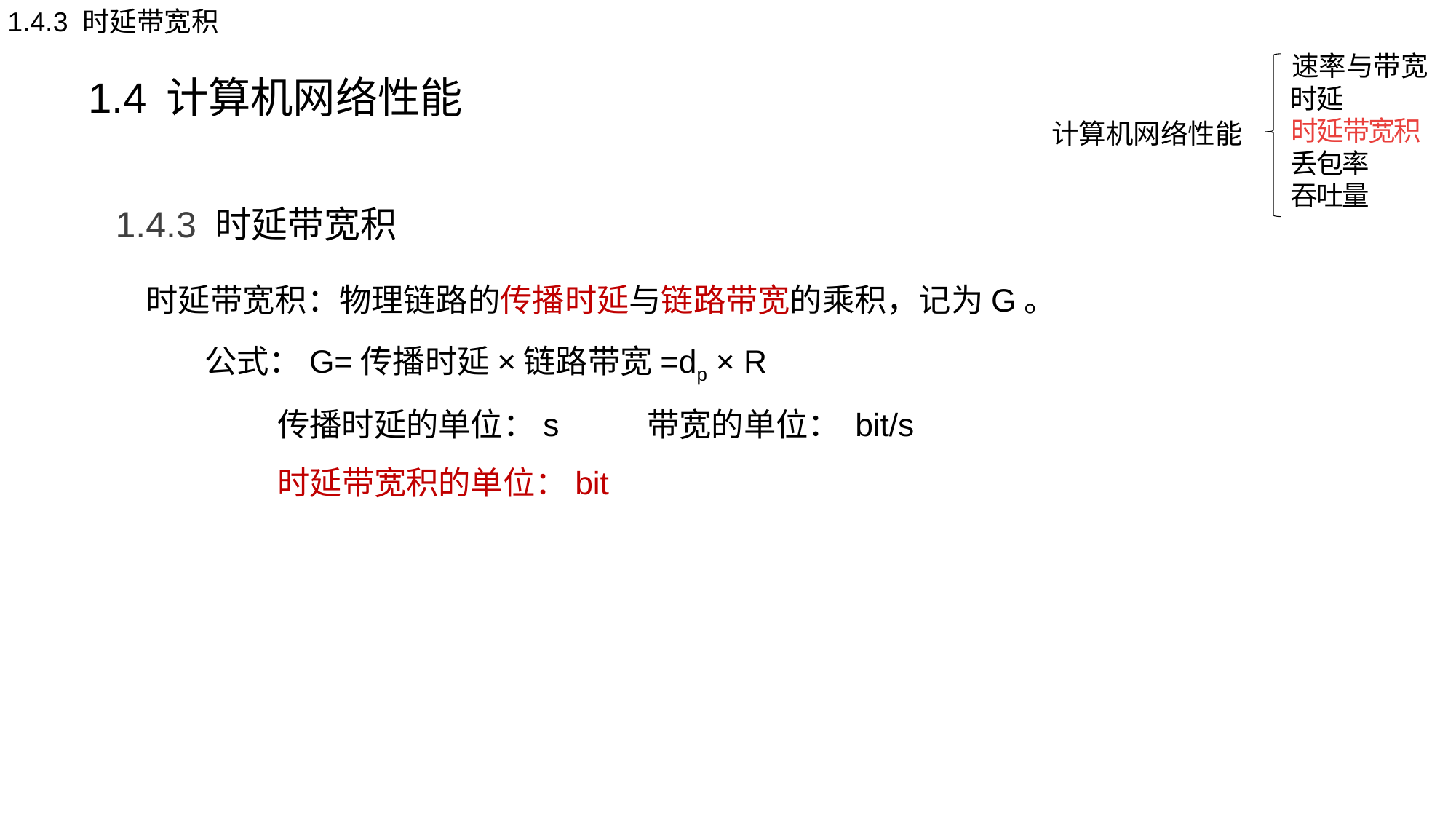

1.4.3 时延带宽积

1.4 计算机网络性能

速率与带宽

时延
计算机网络性能
时延带宽积
丢包率
吞吐量
1.4.3 时延带宽积

时延带宽积：物理链路的传播时延与链路带宽的乘积，记为G。
       公式：G=传播时延×链路带宽=dp × R
                 传播时延的单位：s         带宽的单位： bit/s
                 时延带宽积的单位：bit